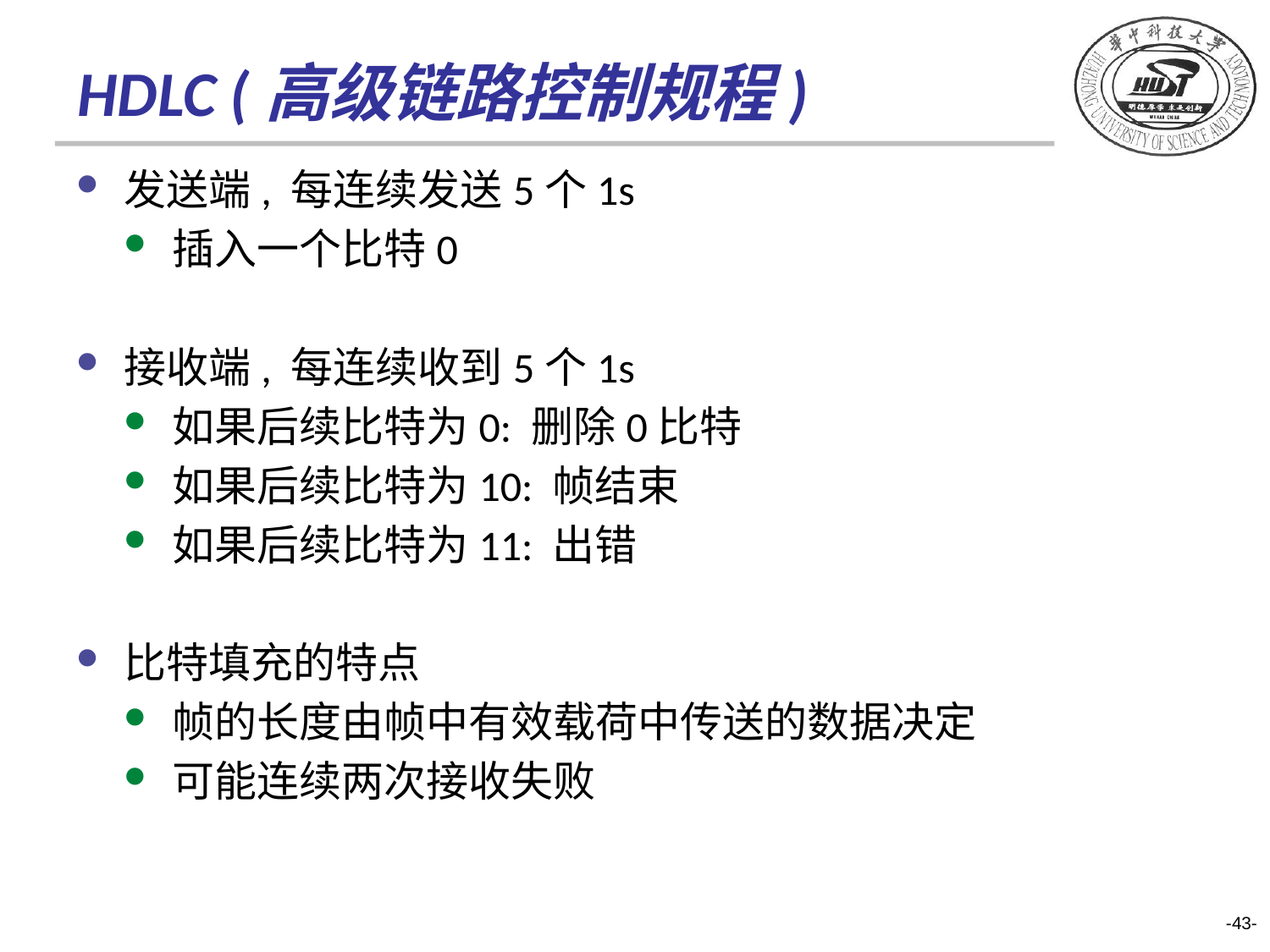

# HDLC (高级链路控制规程)
发送端, 每连续发送5个1s
插入一个比特0

接收端, 每连续收到5个1s
如果后续比特为0: 删除0比特
如果后续比特为10: 帧结束
如果后续比特为11: 出错

比特填充的特点
帧的长度由帧中有效载荷中传送的数据决定
可能连续两次接收失败

-43-